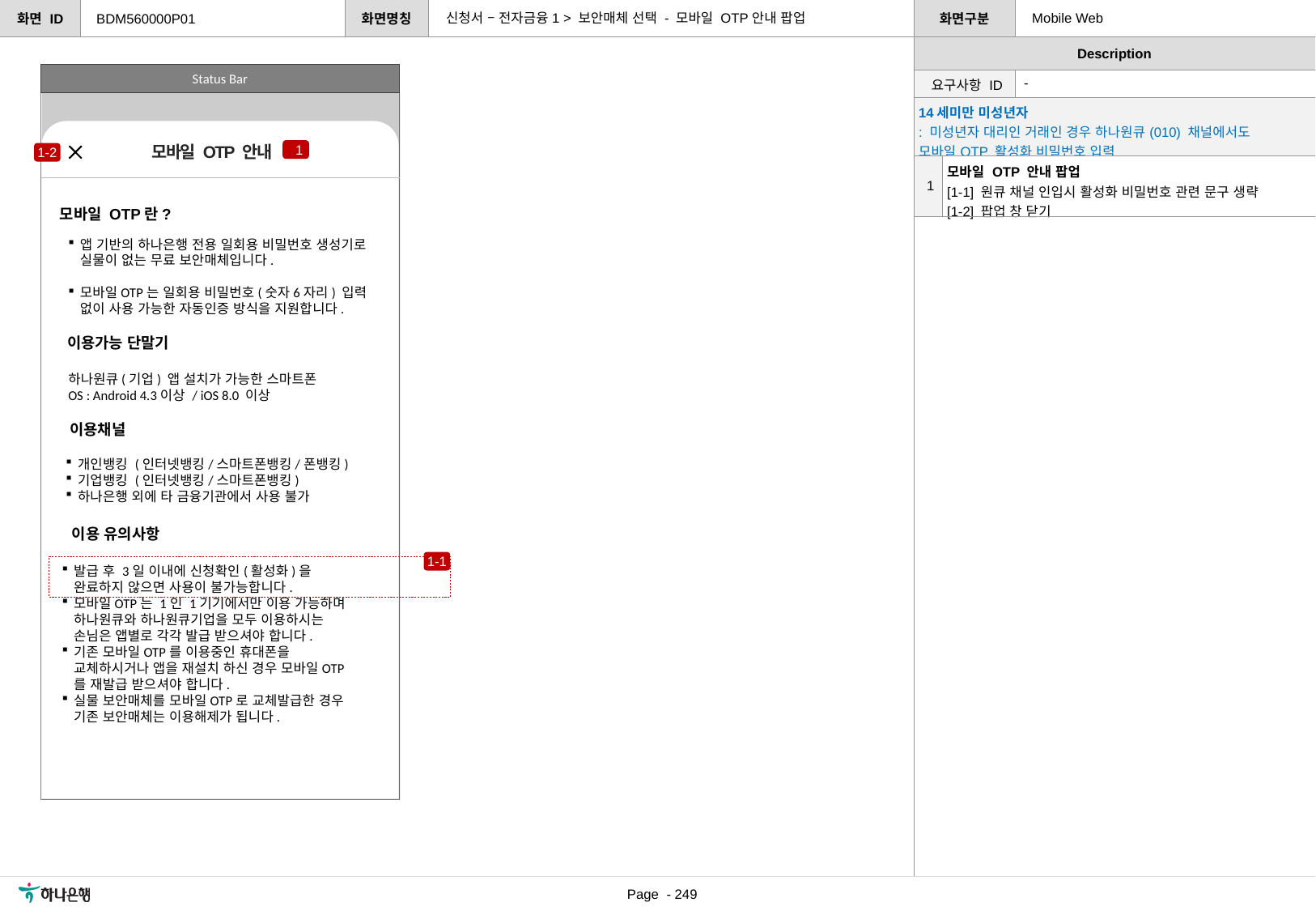

신청서 – 전자금융1 > 보안매체 선택 - 모바일 OTP안내 팝업
Mobile Web
BDM560000P01
Status Bar

| 요구사항 ID | - |
| --- | --- |

| 14세미만 미성년자 : 미성년자 대리인 거래인 경우 하나원큐(010) 채널에서도 모바일OTP 활성화 비밀번호 입력 |  |
| --- | --- |
| 1 | 모바일 OTP 안내 팝업 [1-1] 원큐 채널 인입시 활성화 비밀번호 관련 문구 생략 [1-2] 팝업 창 닫기 |

모바일 OTP 안내
1
1-2
모바일 OTP란?
앱 기반의 하나은행 전용 일회용 비밀번호 생성기로 실물이 없는 무료 보안매체입니다.
모바일OTP는 일회용 비밀번호(숫자6자리) 입력 없이 사용 가능한 자동인증 방식을 지원합니다.
이용가능 단말기
하나원큐(기업) 앱 설치가 가능한 스마트폰
OS : Android 4.3이상 / iOS 8.0 이상
이용채널
개인뱅킹 (인터넷뱅킹/스마트폰뱅킹/폰뱅킹)
기업뱅킹 (인터넷뱅킹/스마트폰뱅킹)
하나은행 외에 타 금융기관에서 사용 불가
이용 유의사항
1-1
발급 후 3일 이내에 신청확인(활성화)을 완료하지 않으면 사용이 불가능합니다.
모바일OTP는 1인 1기기에서만 이용 가능하며 하나원큐와 하나원큐기업을 모두 이용하시는 손님은 앱별로 각각 발급 받으셔야 합니다.
기존 모바일OTP를 이용중인 휴대폰을 교체하시거나 앱을 재설치 하신 경우 모바일OTP를 재발급 받으셔야 합니다.
실물 보안매체를 모바일OTP로 교체발급한 경우 기존 보안매체는 이용해제가 됩니다.